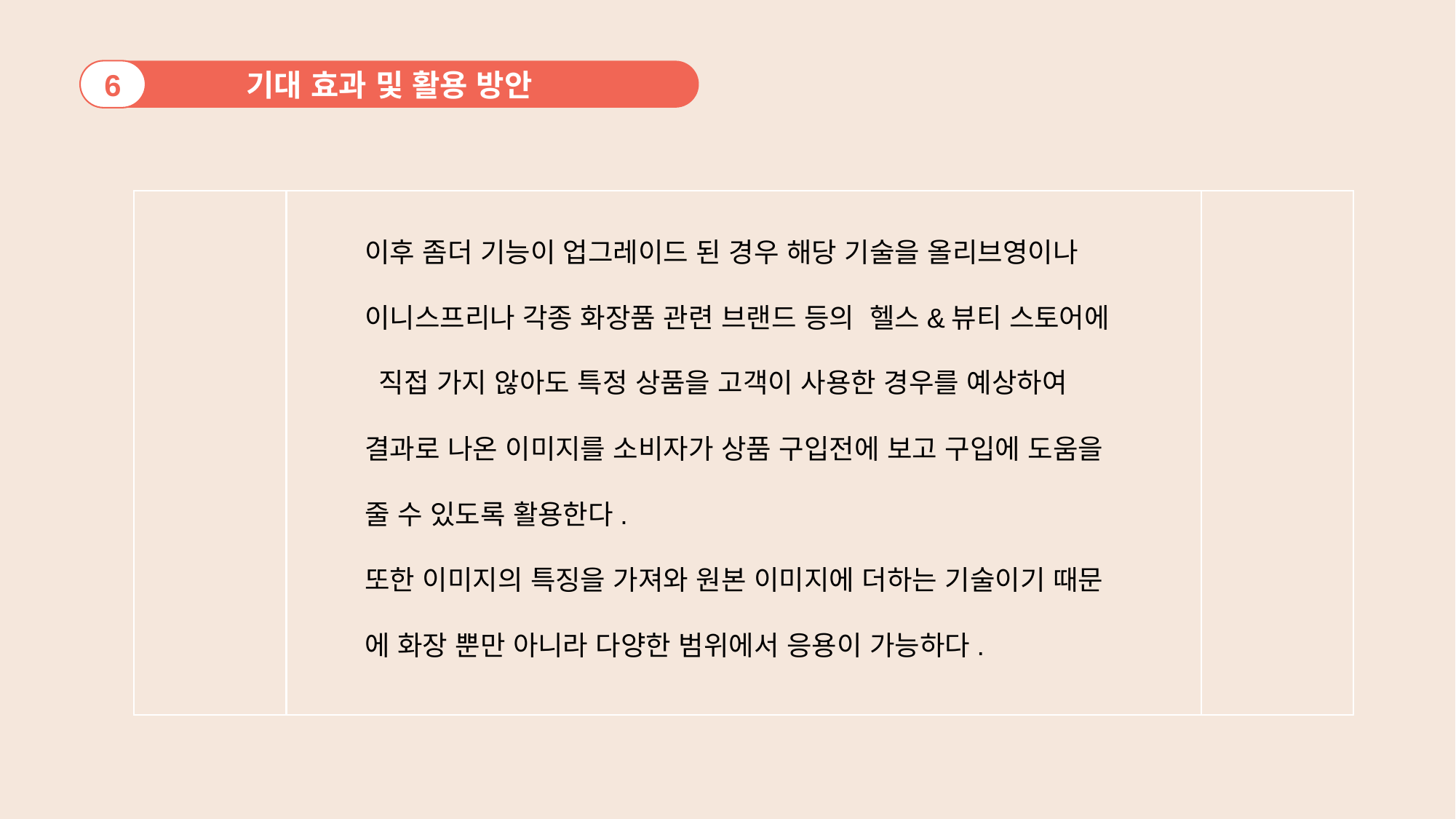

기대 효과 및 활용 방안
6

이후 좀더 기능이 업그레이드 된 경우 해당 기술을 올리브영이나

이니스프리나 각종 화장품 관련 브랜드 등의  헬스&뷰티 스토어에

 직접 가지 않아도 특정 상품을 고객이 사용한 경우를 예상하여

결과로 나온 이미지를 소비자가 상품 구입전에 보고 구입에 도움을

줄 수 있도록 활용한다.

또한 이미지의 특징을 가져와 원본 이미지에 더하는 기술이기 때문

에 화장 뿐만 아니라 다양한 범위에서 응용이 가능하다.